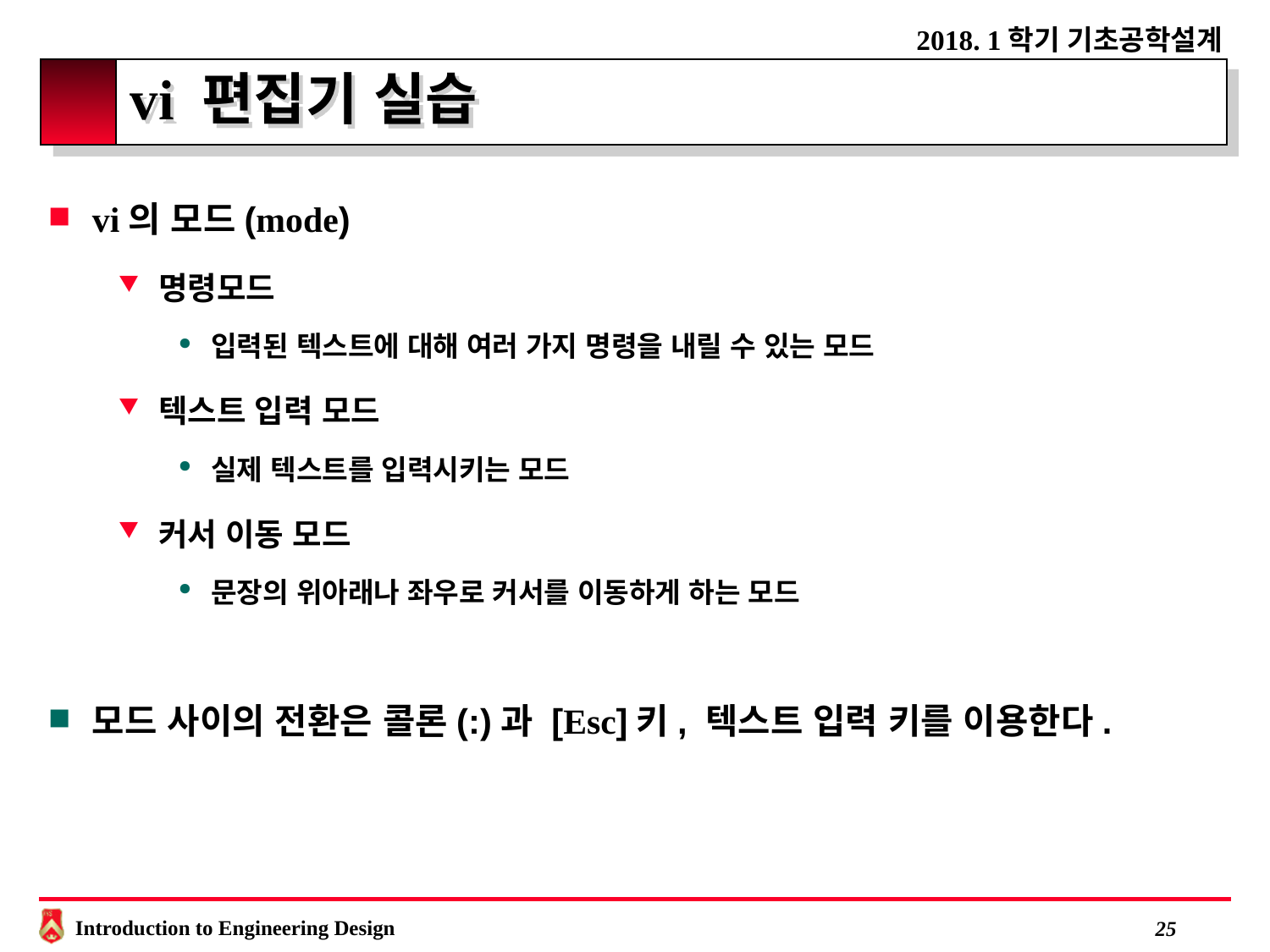

# vi 편집기 실습
vi의 모드(mode)
명령모드
입력된 텍스트에 대해 여러 가지 명령을 내릴 수 있는 모드
텍스트 입력 모드
실제 텍스트를 입력시키는 모드
커서 이동 모드
문장의 위아래나 좌우로 커서를 이동하게 하는 모드

모드 사이의 전환은 콜론(:)과 [Esc]키, 텍스트 입력 키를 이용한다.

 25